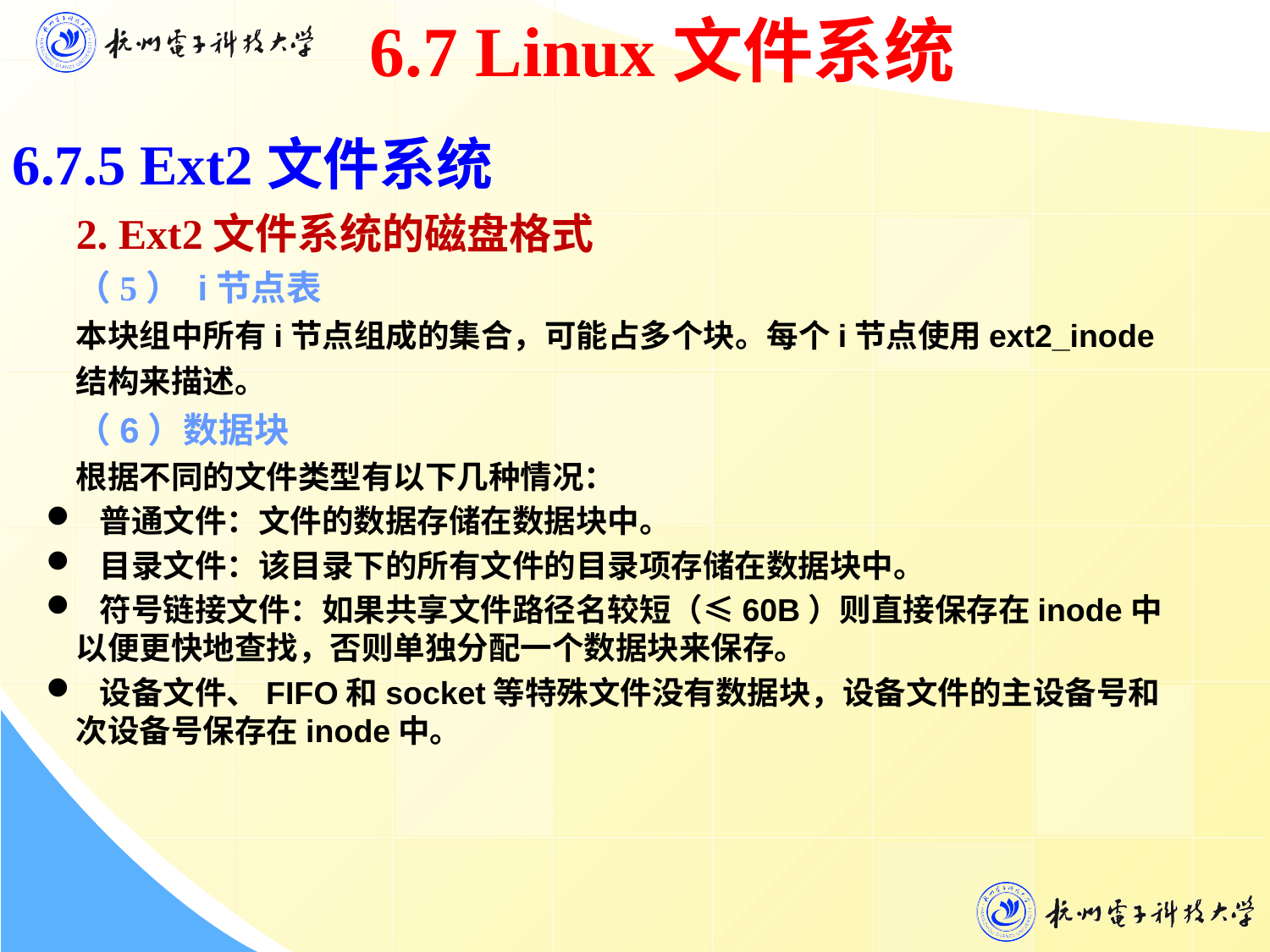

6.7 Linux文件系统
6.7.5 Ext2文件系统
      2. Ext2文件系统的磁盘格式
（5） i节点表
本块组中所有i节点组成的集合，可能占多个块。每个i节点使用ext2_inode结构来描述。
（6）数据块
根据不同的文件类型有以下几种情况：
  普通文件：文件的数据存储在数据块中。
  目录文件：该目录下的所有文件的目录项存储在数据块中。
  符号链接文件：如果共享文件路径名较短（≤60B）则直接保存在inode中以便更快地查找，否则单独分配一个数据块来保存。
  设备文件、FIFO和socket等特殊文件没有数据块，设备文件的主设备号和次设备号保存在inode中。